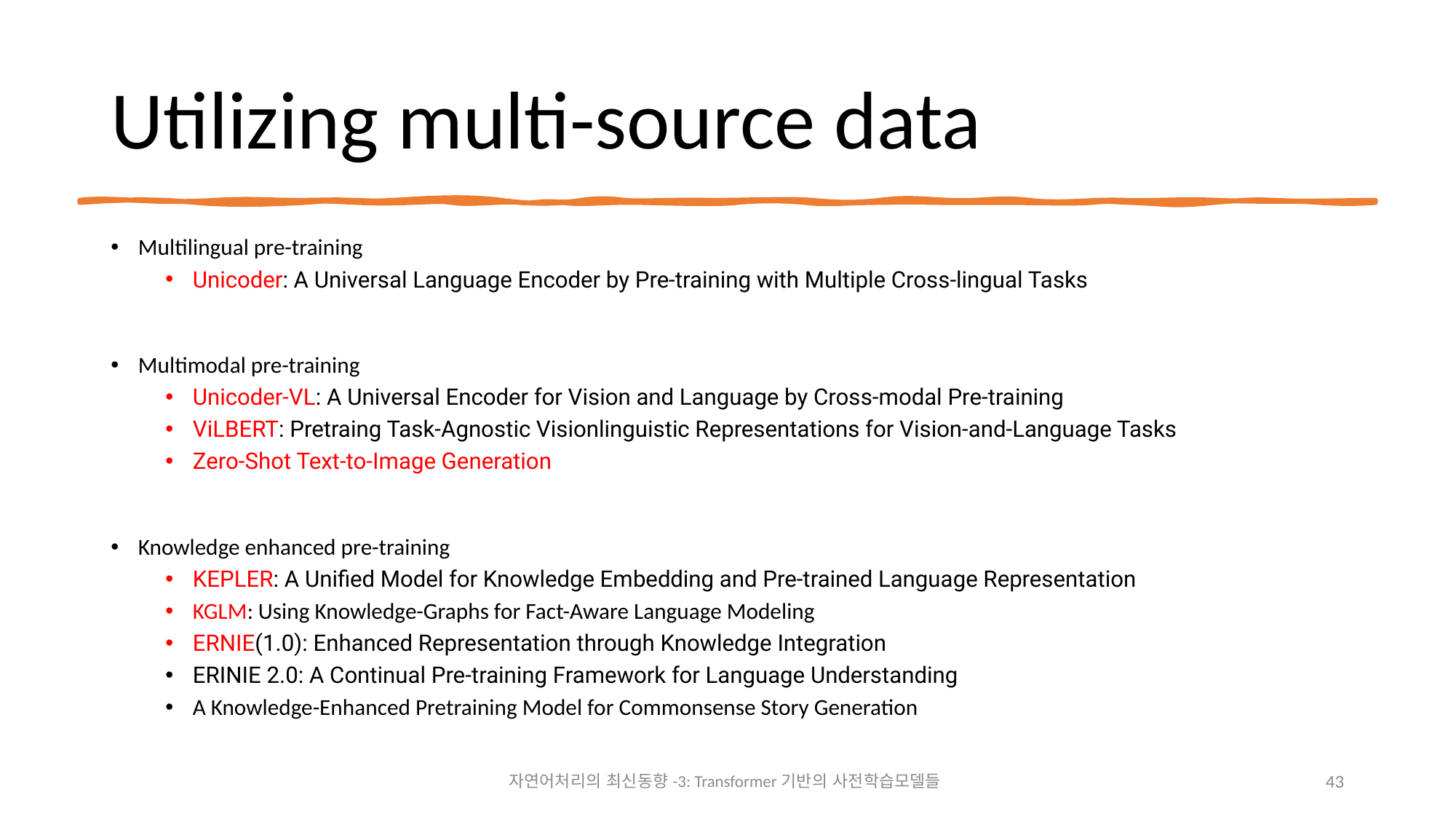

# Utilizing multi-source data

Multilingual pre-training
Unicoder: A Universal Language Encoder by Pre-training with Multiple Cross-lingual Tasks

Multimodal pre-training
Unicoder-VL: A Universal Encoder for Vision and Language by Cross-modal Pre-training
ViLBERT: Pretraing Task-Agnostic Visionlinguistic Representations for Vision-and-Language Tasks
Zero-Shot Text-to-Image Generation

Knowledge enhanced pre-training
KEPLER: A Unified Model for Knowledge Embedding and Pre-trained Language Representation
KGLM: Using Knowledge-Graphs for Fact-Aware Language Modeling
ERNIE(1.0): Enhanced Representation through Knowledge Integration
ERINIE 2.0: A Continual Pre-training Framework for Language Understanding
A Knowledge-Enhanced Pretraining Model for Commonsense Story Generation
자연어처리의 최신동향-3: Transformer기반의 사전학습모델들
43